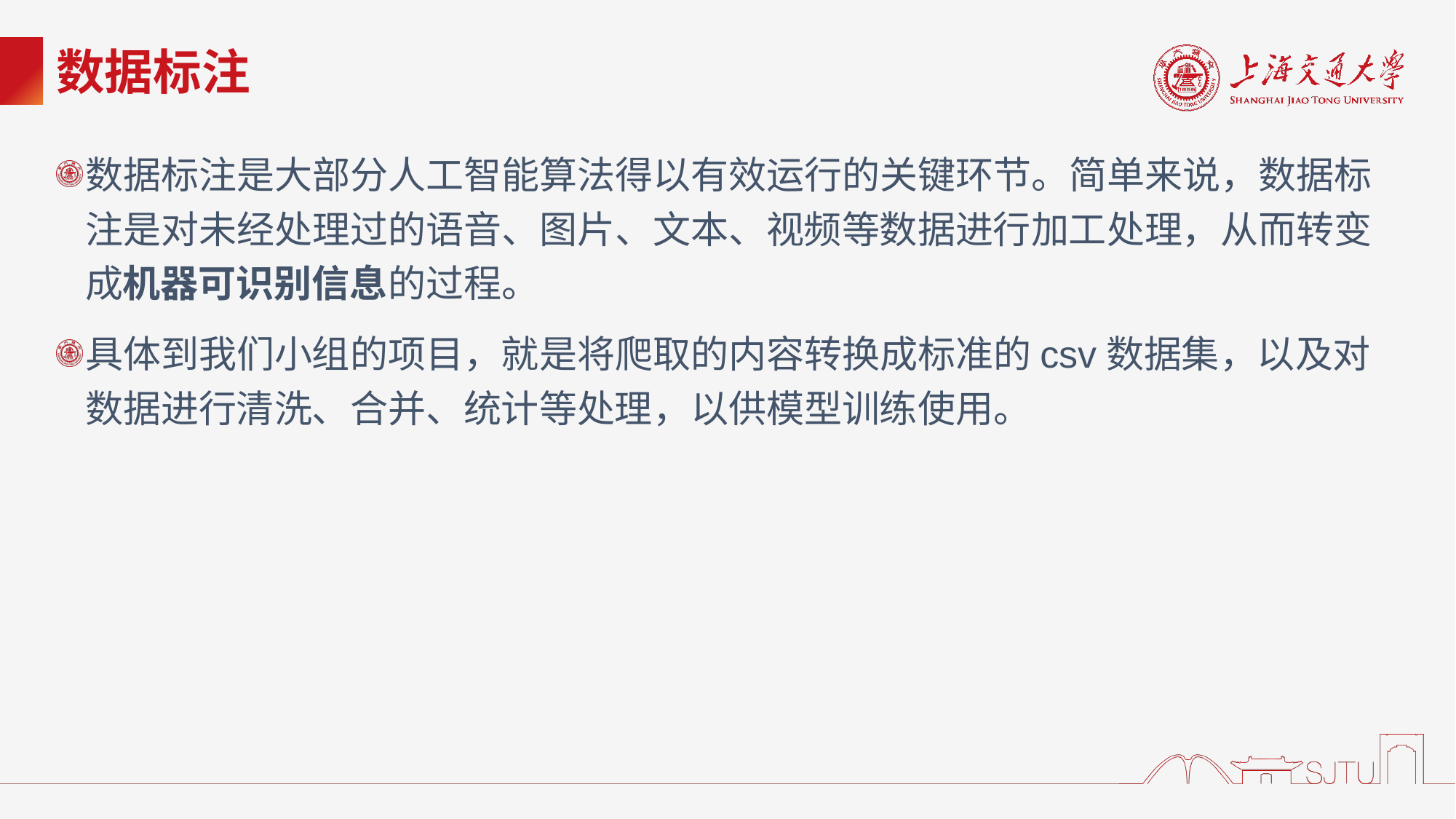

# 数据标注
数据标注是大部分人工智能算法得以有效运行的关键环节。简单来说，数据标注是对未经处理过的语音、图片、文本、视频等数据进行加工处理，从而转变成机器可识别信息的过程。
具体到我们小组的项目，就是将爬取的内容转换成标准的csv数据集，以及对数据进行清洗、合并、统计等处理，以供模型训练使用。